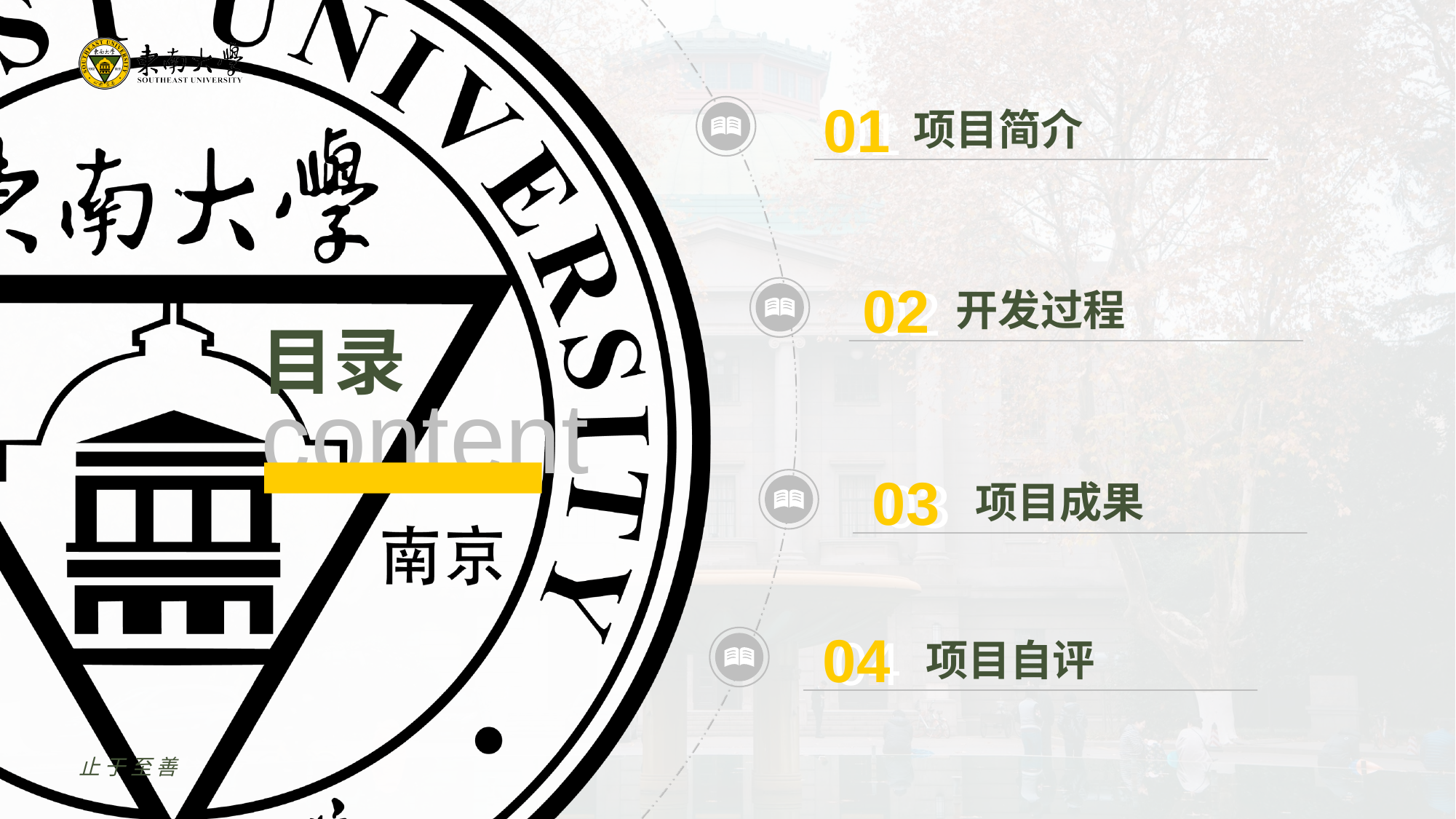

01
01

项目简介
02
02

开发过程
03
03

项目成果
04
04

项目自评

止于至善